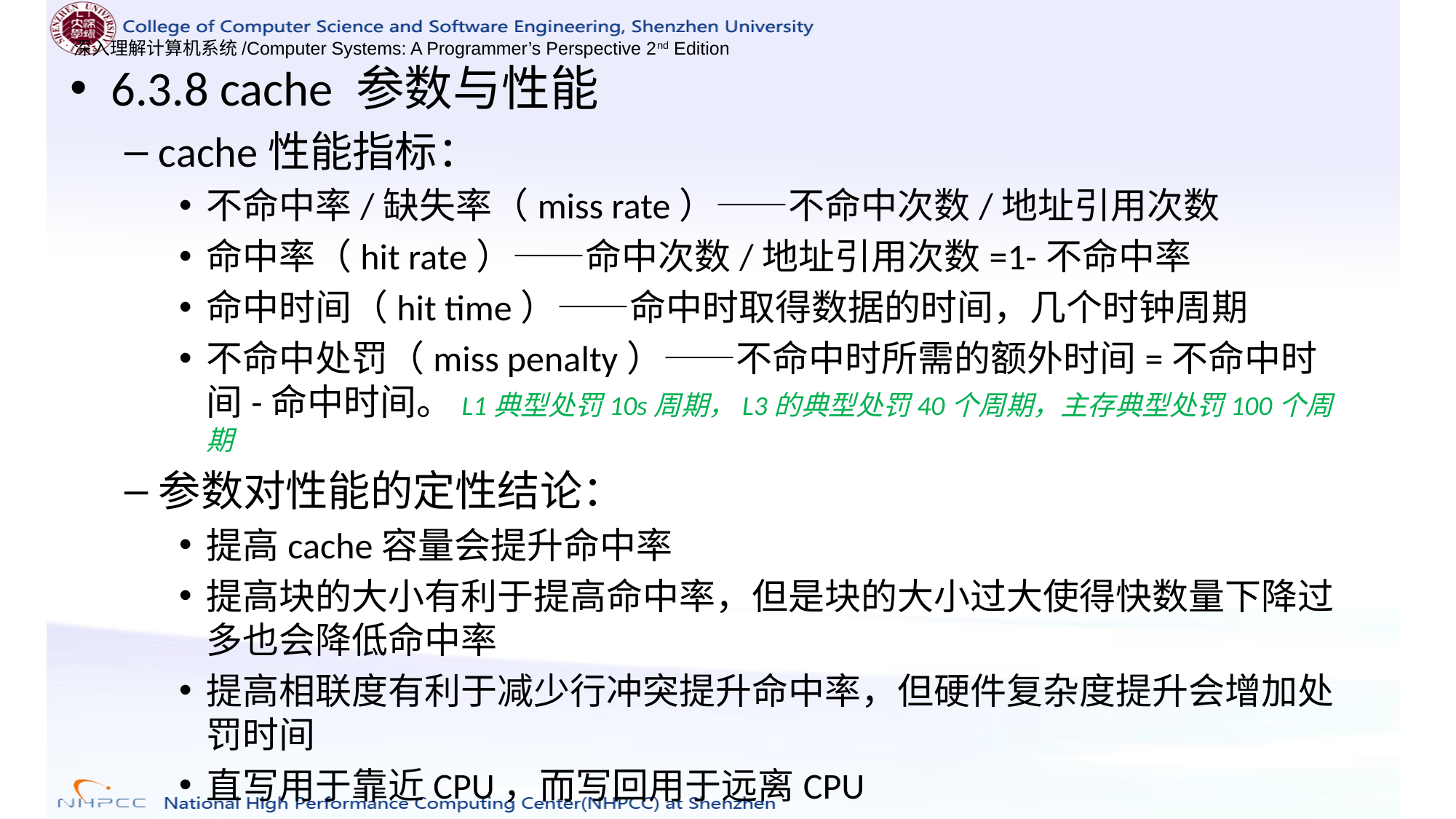

6.3.8 cache 参数与性能
cache性能指标：
不命中率/缺失率（miss rate）——不命中次数/地址引用次数
命中率（hit rate）——命中次数/地址引用次数=1-不命中率
命中时间（hit time）——命中时取得数据的时间，几个时钟周期
不命中处罚（miss penalty）——不命中时所需的额外时间=不命中时间-命中时间。L1典型处罚10s周期，L3的典型处罚40个周期，主存典型处罚100个周期
参数对性能的定性结论：
提高cache容量会提升命中率
提高块的大小有利于提高命中率，但是块的大小过大使得快数量下降过多也会降低命中率
提高相联度有利于减少行冲突提升命中率，但硬件复杂度提升会增加处罚时间
直写用于靠近CPU，而写回用于远离CPU

65